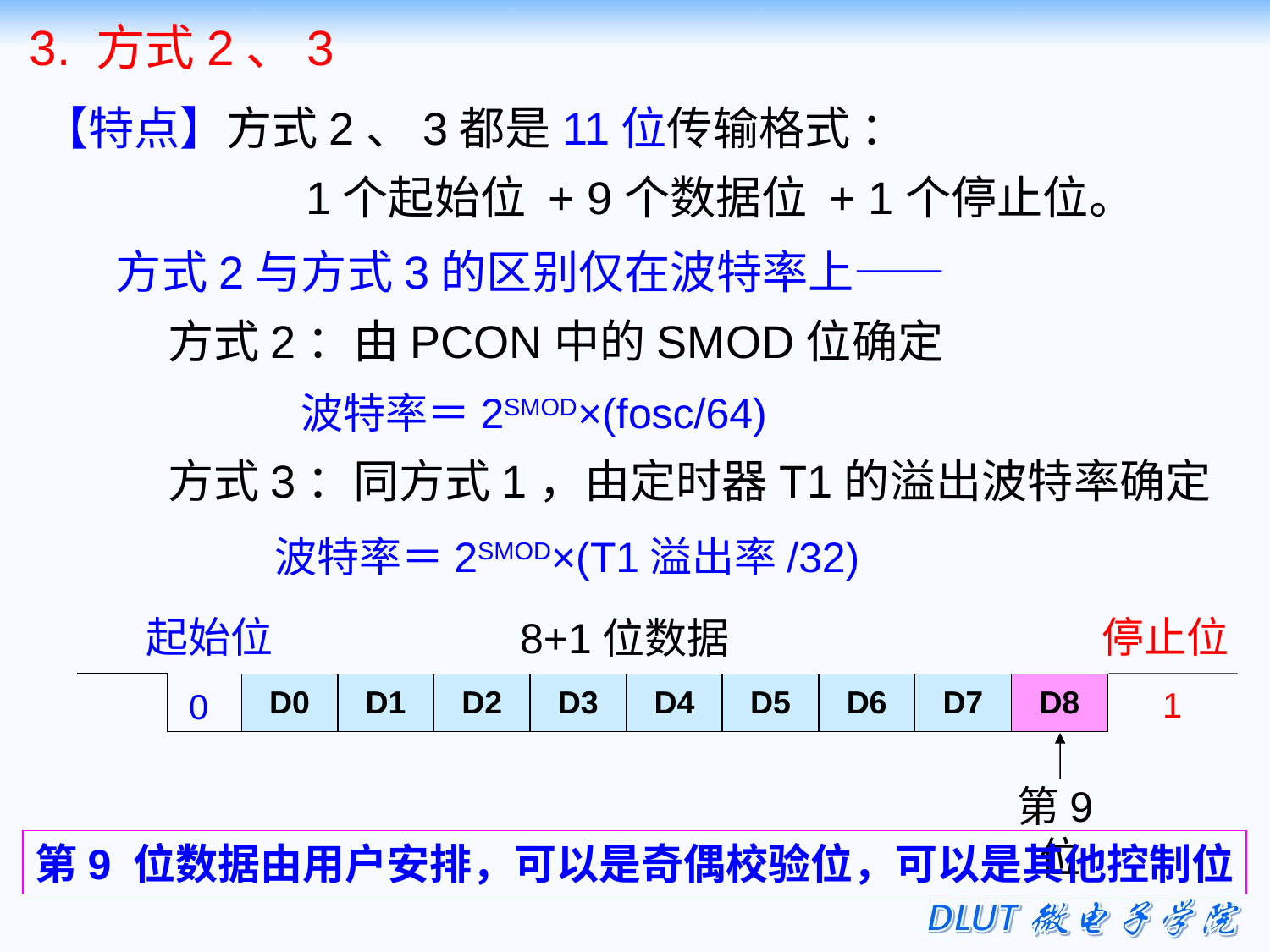

3. 方式2、3
【特点】方式2、3都是11位传输格式 ：
   	                 1个起始位 + 9个数据位 + 1个停止位。
      方式2与方式3的区别仅在波特率上——
           方式2：由PCON中的SMOD位确定
                        波特率＝2SMOD×(fosc/64)
           方式3：同方式1，由定时器T1的溢出波特率确定
                    波特率＝2SMOD×(T1溢出率/32)
起始位
停止位
8+1位数据

| D0 | D1 | D2 | D3 | D4 | D5 | D6 | D7 | D8 |
| --- | --- | --- | --- | --- | --- | --- | --- | --- |
1
0

第9位
第9 位数据由用户安排，可以是奇偶校验位，可以是其他控制位